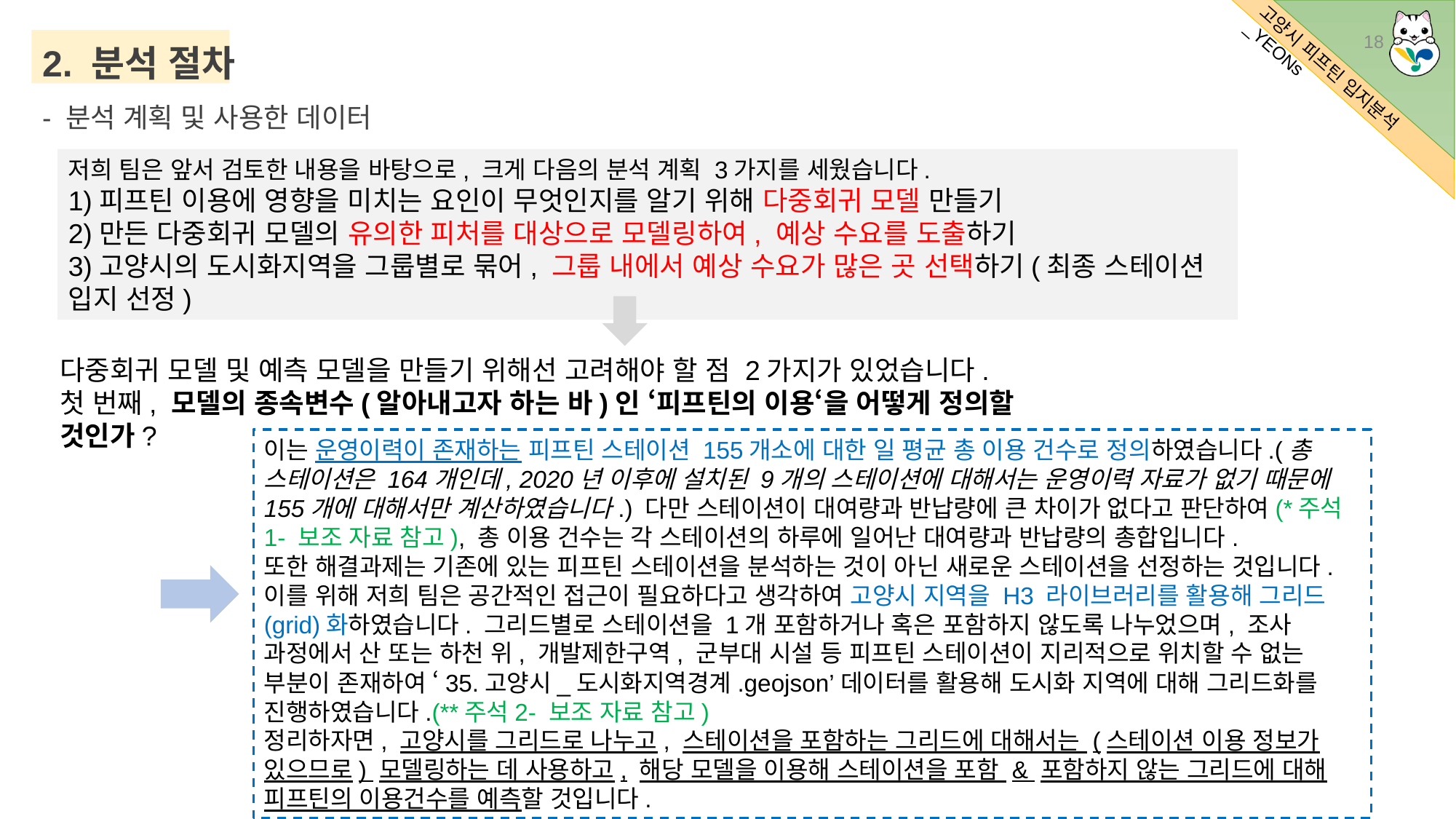

2. 분석 절차
- 분석 계획 및 사용한 데이터
18

저희 팀은 앞서 검토한 내용을 바탕으로, 크게 다음의 분석 계획 3가지를 세웠습니다.
1)피프틴 이용에 영향을 미치는 요인이 무엇인지를 알기 위해 다중회귀 모델 만들기
2)만든 다중회귀 모델의 유의한 피처를 대상으로 모델링하여, 예상 수요를 도출하기
3)고양시의 도시화지역을 그룹별로 묶어, 그룹 내에서 예상 수요가 많은 곳 선택하기(최종 스테이션 입지 선정)

다중회귀 모델 및 예측 모델을 만들기 위해선 고려해야 할 점 2가지가 있었습니다.
첫 번째, 모델의 종속변수(알아내고자 하는 바)인 ‘피프틴의 이용‘을 어떻게 정의할 것인가?

이는 운영이력이 존재하는 피프틴 스테이션 155개소에 대한 일 평균 총 이용 건수로 정의하였습니다.(총 스테이션은 164개인데, 2020년 이후에 설치된 9개의 스테이션에 대해서는 운영이력 자료가 없기 때문에 155개에 대해서만 계산하였습니다.) 다만 스테이션이 대여량과 반납량에 큰 차이가 없다고 판단하여(*주석1- 보조 자료 참고), 총 이용 건수는 각 스테이션의 하루에 일어난 대여량과 반납량의 총합입니다.
또한 해결과제는 기존에 있는 피프틴 스테이션을 분석하는 것이 아닌 새로운 스테이션을 선정하는 것입니다. 이를 위해 저희 팀은 공간적인 접근이 필요하다고 생각하여 고양시 지역을 H3 라이브러리를 활용해 그리드(grid)화하였습니다. 그리드별로 스테이션을 1개 포함하거나 혹은 포함하지 않도록 나누었으며, 조사 과정에서 산 또는 하천 위, 개발제한구역, 군부대 시설 등 피프틴 스테이션이 지리적으로 위치할 수 없는 부분이 존재하여 ‘35.고양시_도시화지역경계.geojson’데이터를 활용해 도시화 지역에 대해 그리드화를 진행하였습니다.(**주석2- 보조 자료 참고)
정리하자면, 고양시를 그리드로 나누고, 스테이션을 포함하는 그리드에 대해서는 (스테이션 이용 정보가 있으므로) 모델링하는 데 사용하고, 해당 모델을 이용해 스테이션을 포함 & 포함하지 않는 그리드에 대해 피프틴의 이용건수를 예측할 것입니다.